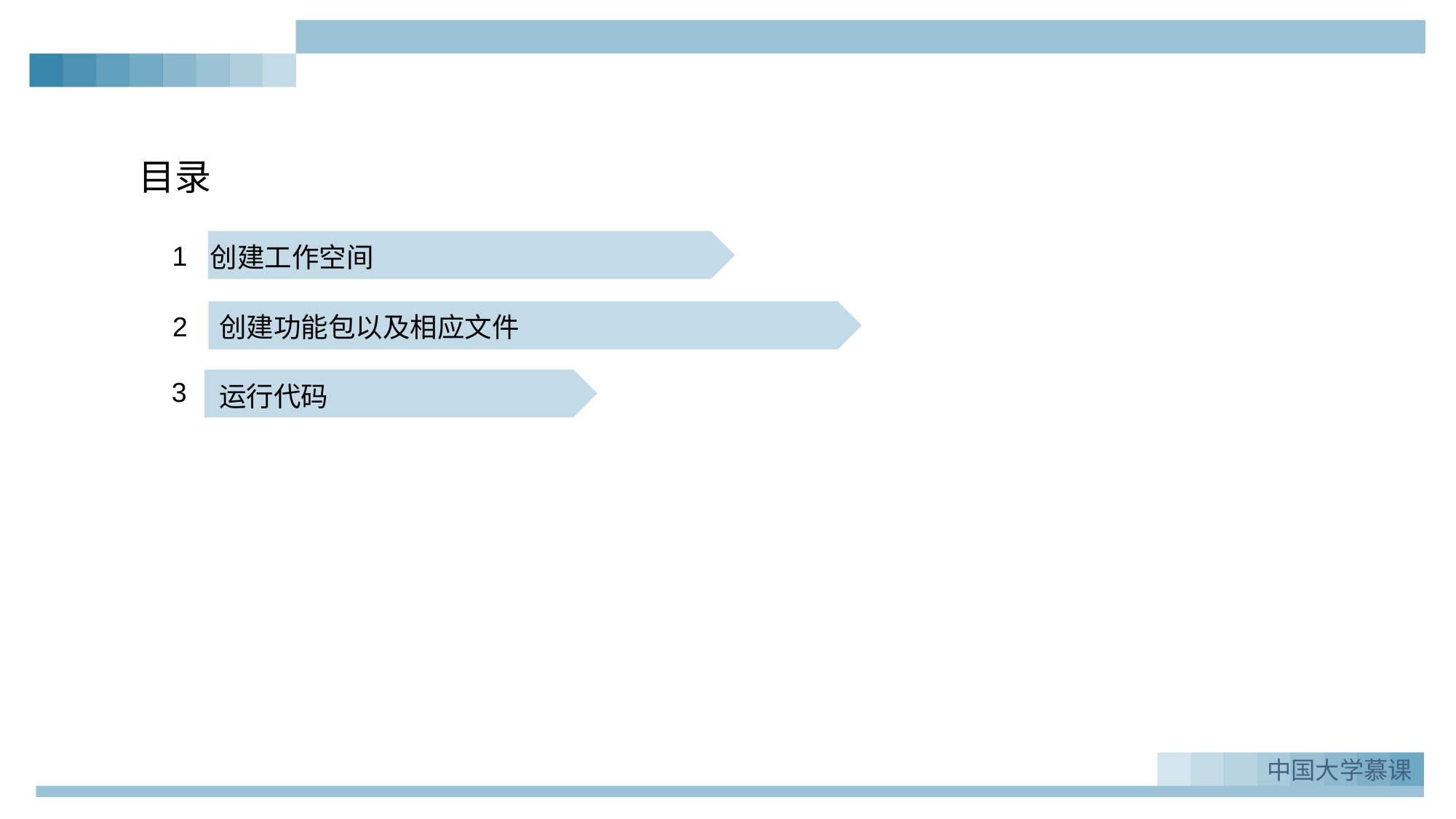

目录

1
创建工作空间

2
创建功能包以及相应文件

3
运行代码
中国大学慕课